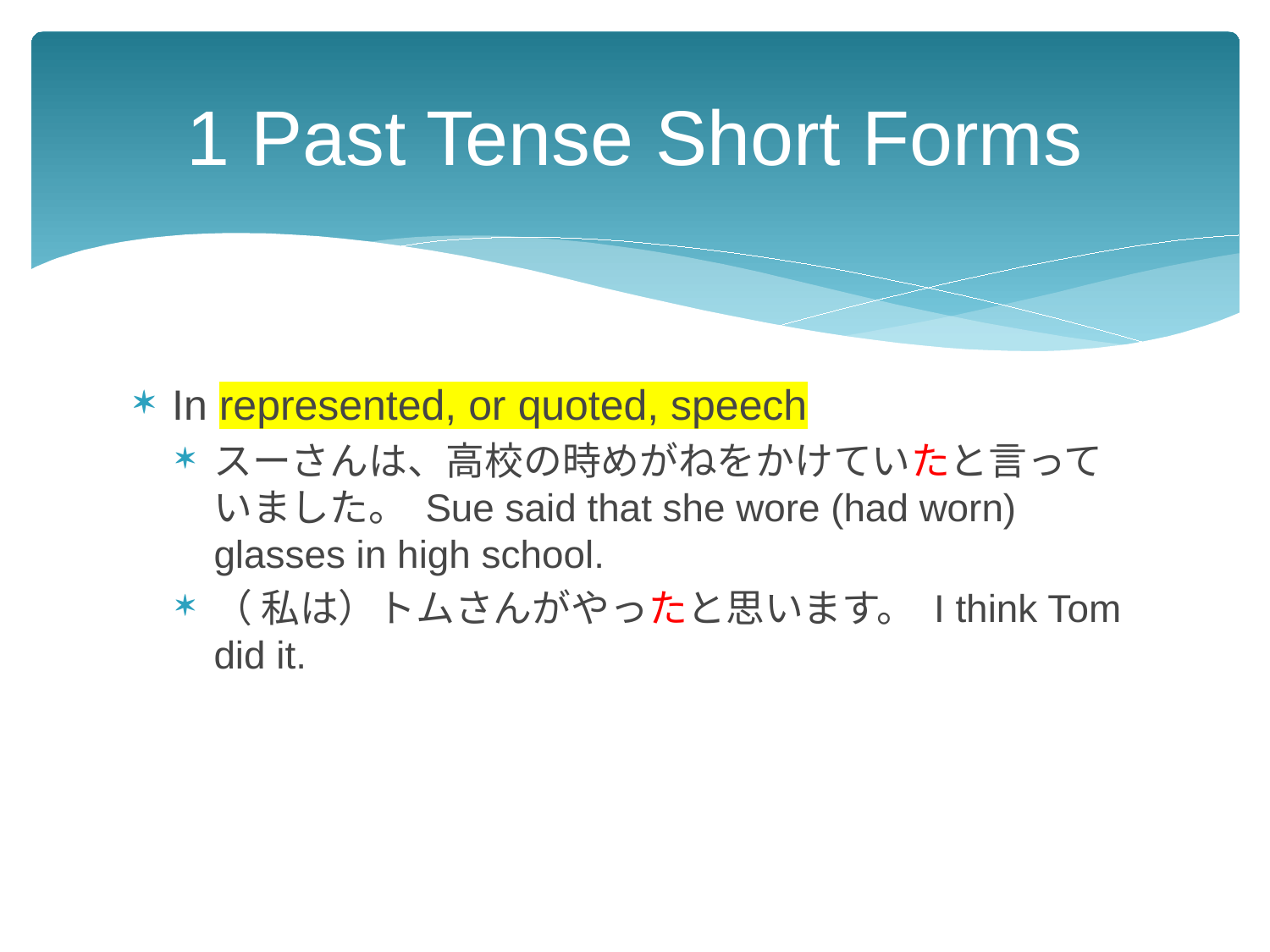

# 1 Past Tense Short Forms
In represented, or quoted, speech
スーさんは、高校の時めがねをかけていたと言っていました。 Sue said that she wore (had worn) glasses in high school.
（ 私は）トムさんがやったと思います。 I think Tom did it.